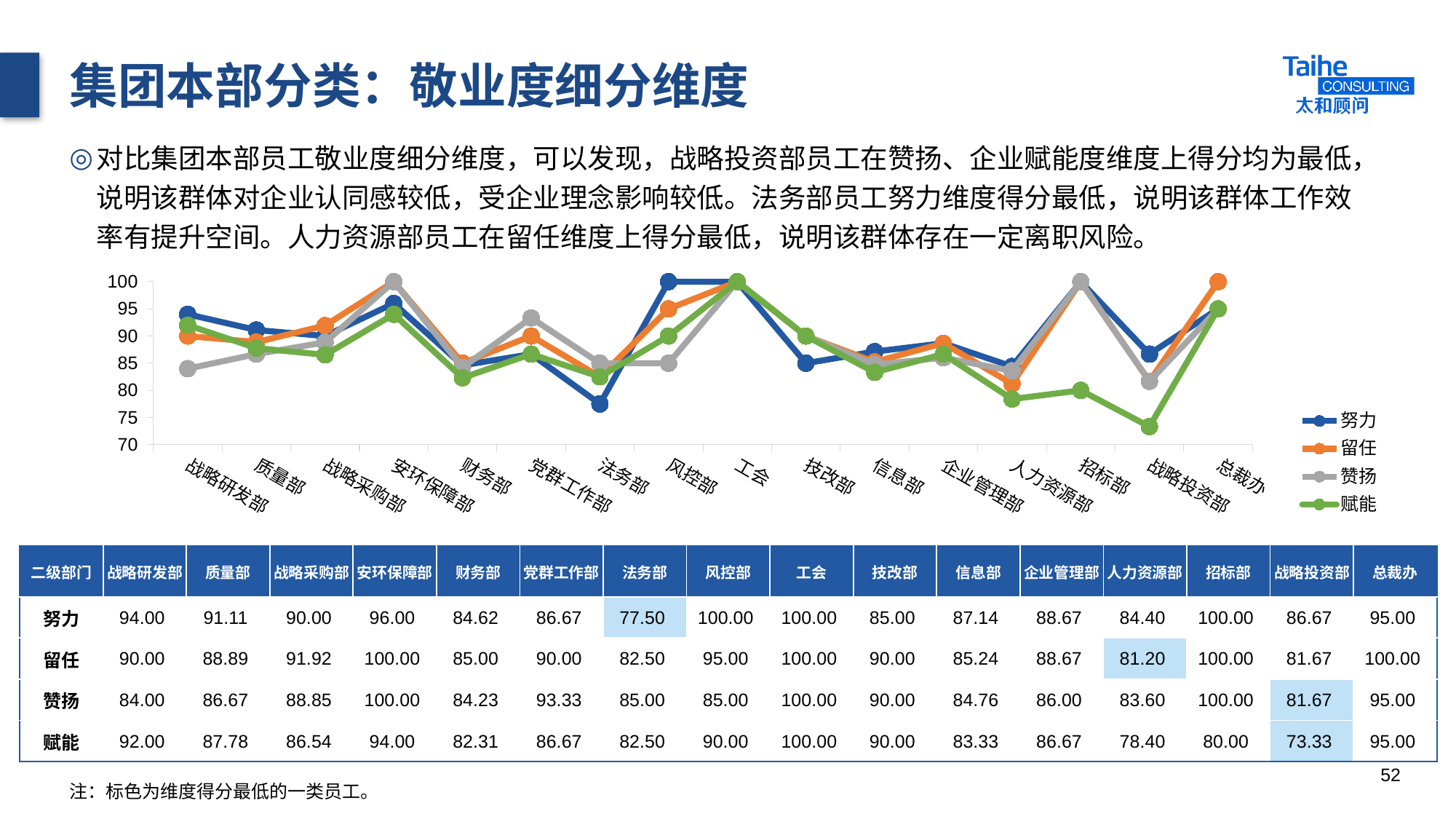

# 集团本部分类：敬业度细分维度
对比集团本部员工敬业度细分维度，可以发现，战略投资部员工在赞扬、企业赋能度维度上得分均为最低，说明该群体对企业认同感较低，受企业理念影响较低。法务部员工努力维度得分最低，说明该群体工作效率有提升空间。人力资源部员工在留任维度上得分最低，说明该群体存在一定离职风险。

### Chart

| Category | 努力 | 留任 | 赞扬 | 赋能 |
|---|---|---|---|---|
| 战略研发部 | 94.0 | 90.0 | 84.0 | 92.0 |
| 质量部 | 91.11 | 88.89 | 86.67 | 87.78 |
| 战略采购部 | 90.0 | 91.92 | 88.85 | 86.54 |
| 安环保障部 | 96.0 | 100.0 | 100.0 | 94.0 |
| 财务部 | 84.62 | 85.0 | 84.23 | 82.31 |
| 党群工作部 | 86.67 | 90.0 | 93.33 | 86.67 |
| 法务部 | 77.5 | 82.5 | 85.0 | 82.5 |
| 风控部 | 100.0 | 95.0 | 85.0 | 90.0 |
| 工会 | 100.0 | 100.0 | 100.0 | 100.0 |
| 技改部 | 85.0 | 90.0 | 90.0 | 90.0 |
| 信息部 | 87.14 | 85.24 | 84.76 | 83.33 |
| 企业管理部 | 88.67 | 88.67 | 86.0 | 86.67 |
| 人力资源部 | 84.4 | 81.2 | 83.6 | 78.4 |
| 招标部 | 100.0 | 100.0 | 100.0 | 80.0 |
| 战略投资部 | 86.67 | 81.67 | 81.67 | 73.33 |
| 总裁办 | 95.0 | 100.0 | 95.0 | 95.0 |
| 二级部门 | 战略研发部 | 质量部 | 战略采购部 | 安环保障部 | 财务部 | 党群工作部 | 法务部 | 风控部 | 工会 | 技改部 | 信息部 | 企业管理部 | 人力资源部 | 招标部 | 战略投资部 | 总裁办 |
| --- | --- | --- | --- | --- | --- | --- | --- | --- | --- | --- | --- | --- | --- | --- | --- | --- |
| 努力 | 94.00 | 91.11 | 90.00 | 96.00 | 84.62 | 86.67 | 77.50 | 100.00 | 100.00 | 85.00 | 87.14 | 88.67 | 84.40 | 100.00 | 86.67 | 95.00 |
| 留任 | 90.00 | 88.89 | 91.92 | 100.00 | 85.00 | 90.00 | 82.50 | 95.00 | 100.00 | 90.00 | 85.24 | 88.67 | 81.20 | 100.00 | 81.67 | 100.00 |
| 赞扬 | 84.00 | 86.67 | 88.85 | 100.00 | 84.23 | 93.33 | 85.00 | 85.00 | 100.00 | 90.00 | 84.76 | 86.00 | 83.60 | 100.00 | 81.67 | 95.00 |
| 赋能 | 92.00 | 87.78 | 86.54 | 94.00 | 82.31 | 86.67 | 82.50 | 90.00 | 100.00 | 90.00 | 83.33 | 86.67 | 78.40 | 80.00 | 73.33 | 95.00 |
52
注：标色为维度得分最低的一类员工。